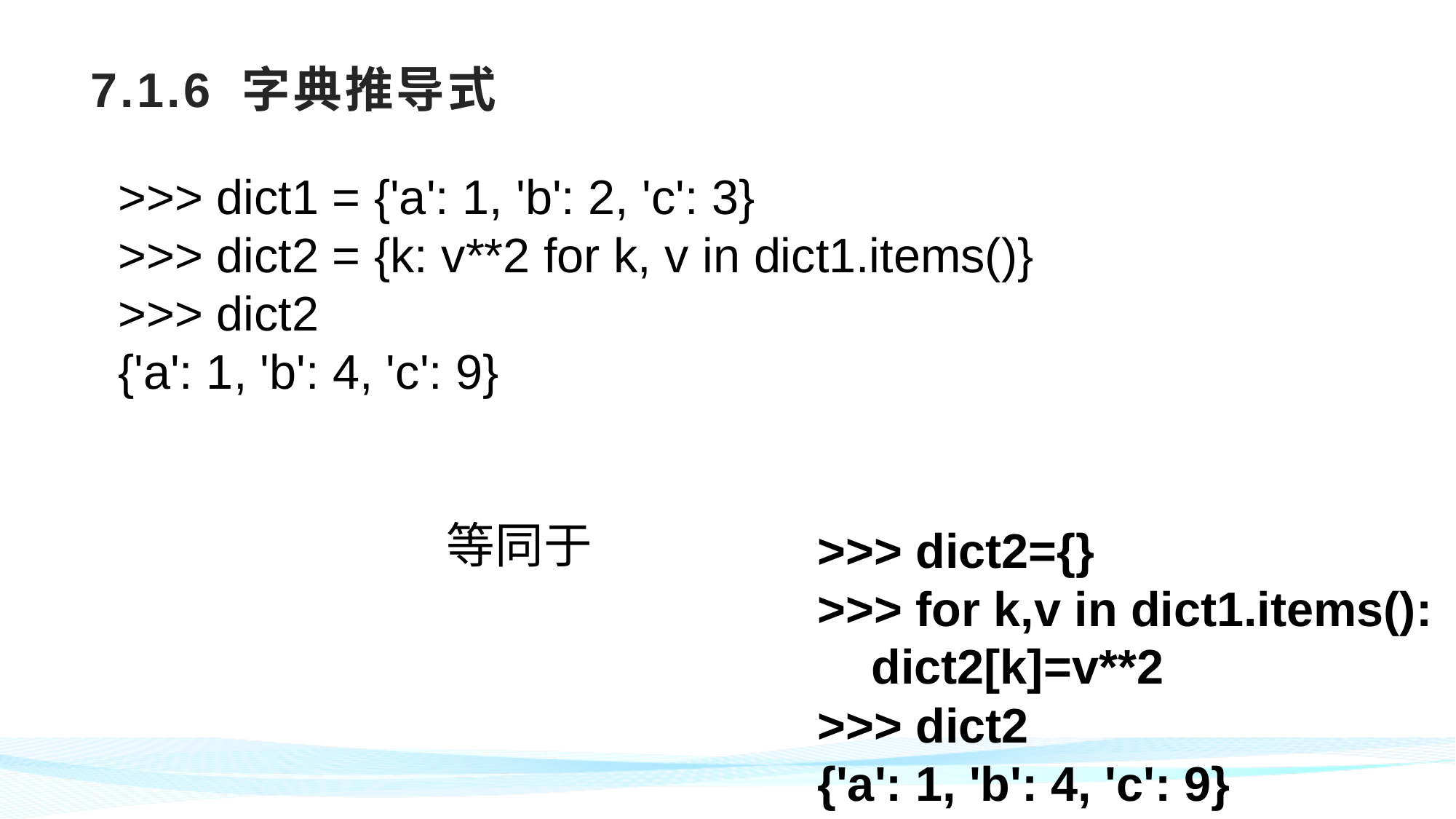

# 7.1.6 字典推导式
>>> dict1 = {'a': 1, 'b': 2, 'c': 3}
>>> dict2 = {k: v**2 for k, v in dict1.items()}
>>> dict2
{'a': 1, 'b': 4, 'c': 9}

                             等同于
>>> dict2={}
>>> for k,v in dict1.items():
    dict2[k]=v**2
>>> dict2
{'a': 1, 'b': 4, 'c': 9}
52